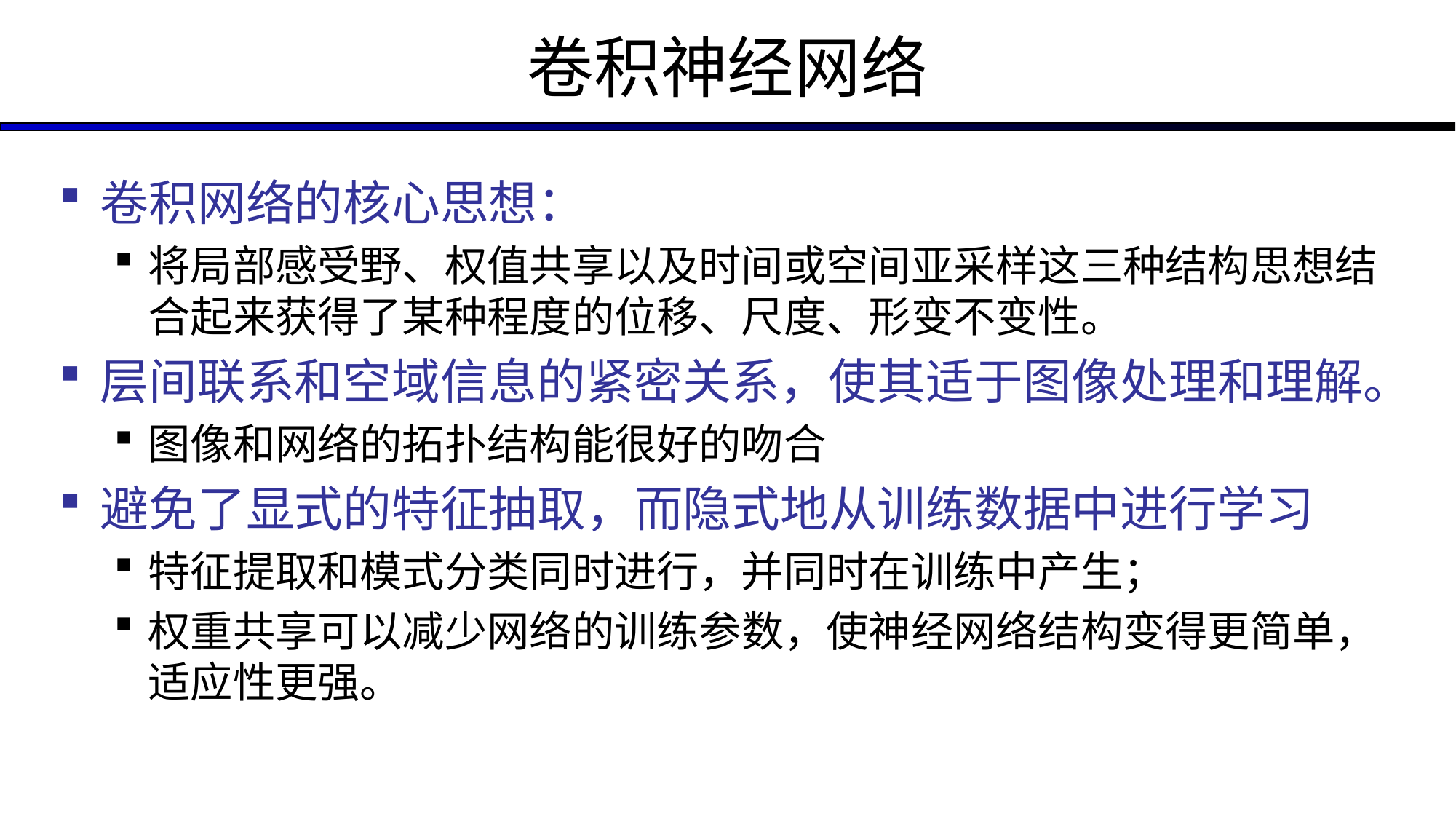

# 卷积神经网络
卷积网络的核心思想：
将局部感受野、权值共享以及时间或空间亚采样这三种结构思想结合起来获得了某种程度的位移、尺度、形变不变性。
层间联系和空域信息的紧密关系，使其适于图像处理和理解。
图像和网络的拓扑结构能很好的吻合
避免了显式的特征抽取，而隐式地从训练数据中进行学习
特征提取和模式分类同时进行，并同时在训练中产生；
权重共享可以减少网络的训练参数，使神经网络结构变得更简单，适应性更强。